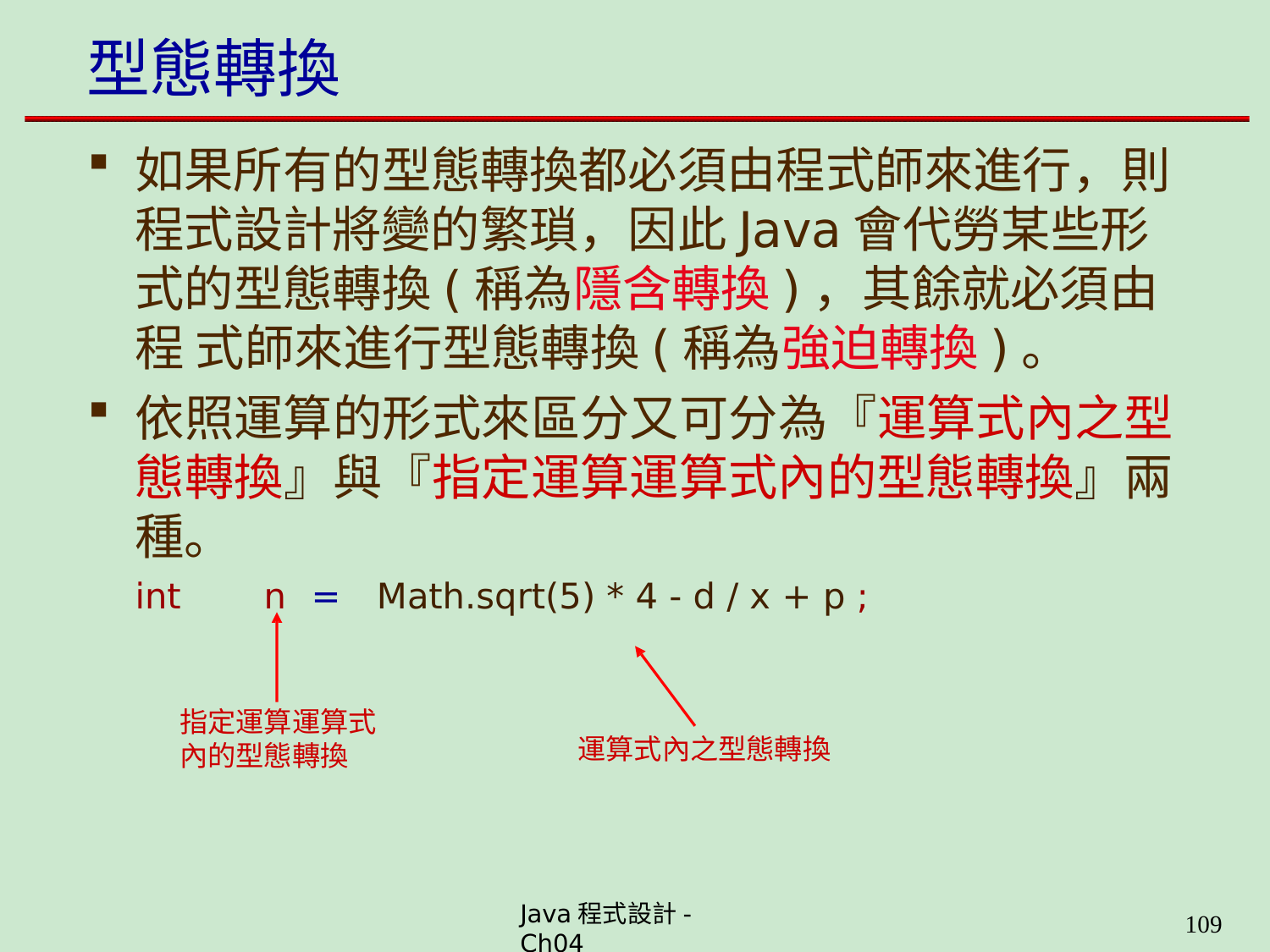

# 型態轉換
如果所有的型態轉換都必須由程式師來進行，則 程式設計將變的繁瑣，因此Java會代勞某些形 式的型態轉換(稱為隱含轉換)，其餘就必須由程 式師來進行型態轉換(稱為強迫轉換)。
依照運算的形式來區分又可分為『運算式內之型 態轉換』與『指定運算運算式內的型態轉換』兩 種。
int	n	=	Math.sqrt(5) * 4 - d / x + p ;

指定運算運算式 內的型態轉換
運算式內之型態轉換
Java程式設計-Ch04
109